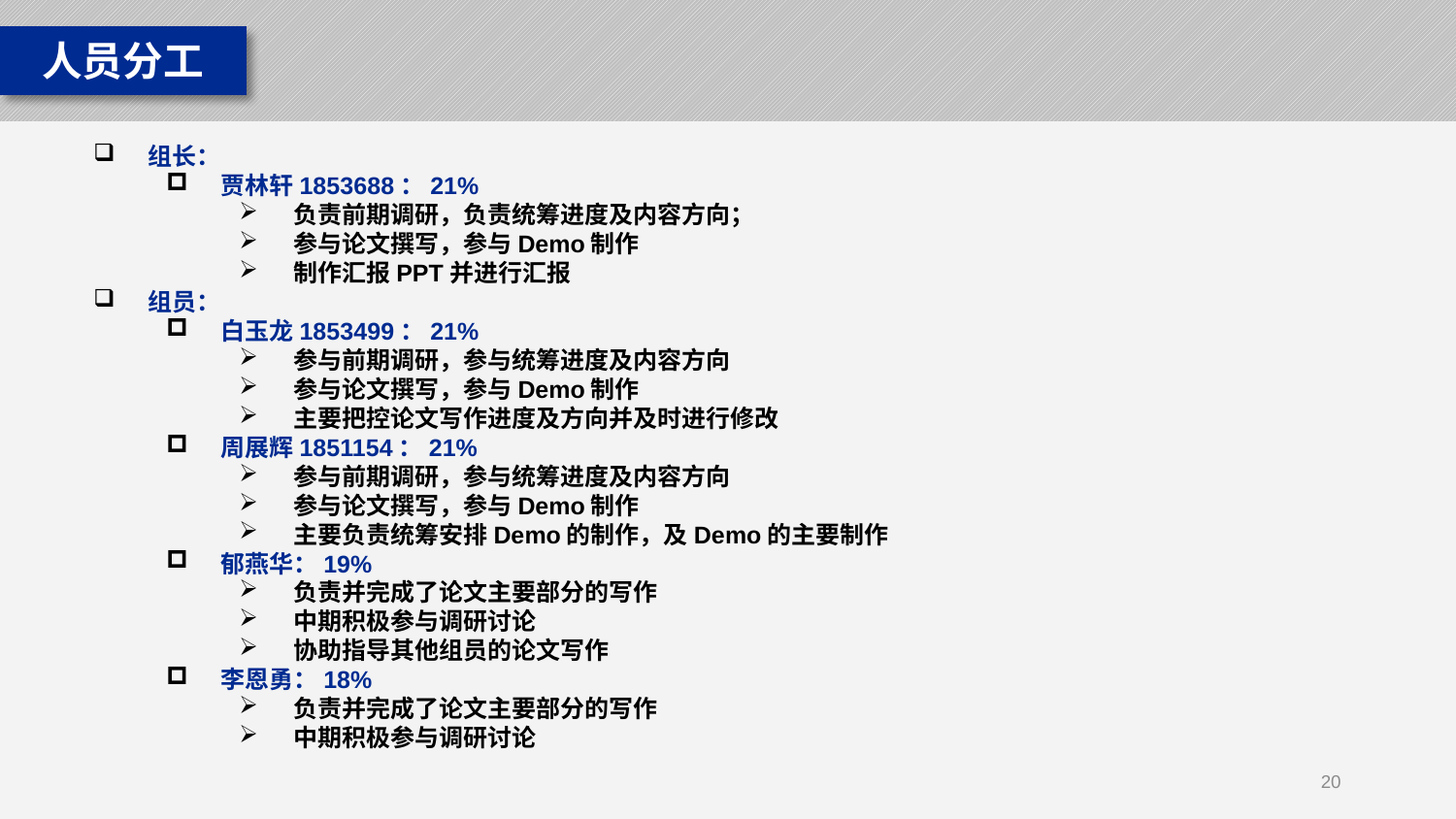

人员分工
组长：
贾林轩1853688：21%
负责前期调研，负责统筹进度及内容方向；
参与论文撰写，参与Demo制作
制作汇报PPT并进行汇报
组员：
白玉龙1853499：21%
参与前期调研，参与统筹进度及内容方向
参与论文撰写，参与Demo制作
主要把控论文写作进度及方向并及时进行修改
周展辉1851154：21%
参与前期调研，参与统筹进度及内容方向
参与论文撰写，参与Demo制作
主要负责统筹安排Demo的制作，及Demo的主要制作
郁燕华：19%
负责并完成了论文主要部分的写作
中期积极参与调研讨论
协助指导其他组员的论文写作
李恩勇：18%
负责并完成了论文主要部分的写作
中期积极参与调研讨论

20